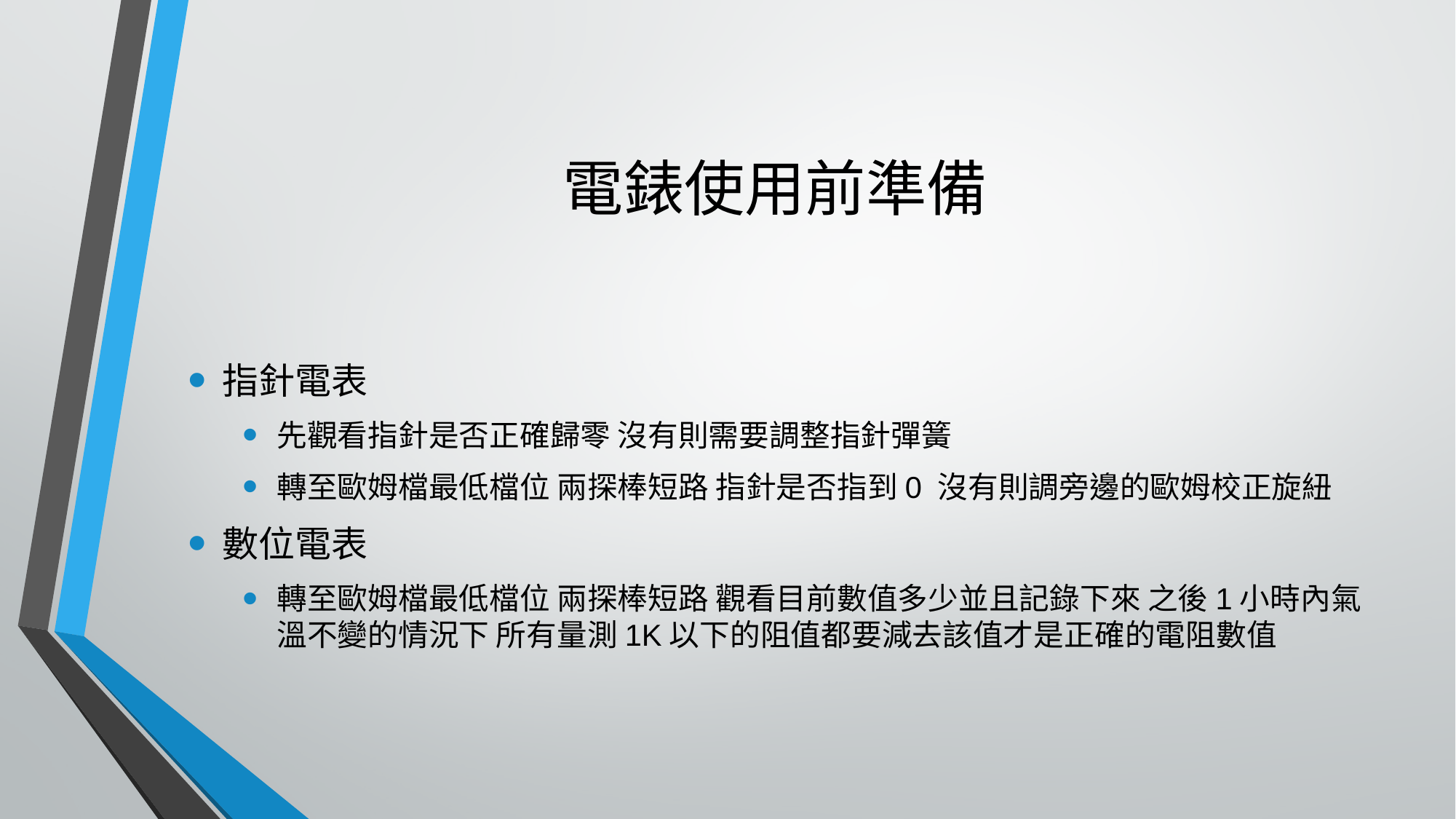

# 電錶使用前準備
指針電表
先觀看指針是否正確歸零 沒有則需要調整指針彈簧
轉至歐姆檔最低檔位 兩探棒短路 指針是否指到0 沒有則調旁邊的歐姆校正旋紐
數位電表
轉至歐姆檔最低檔位 兩探棒短路 觀看目前數值多少並且記錄下來 之後1小時內氣溫不變的情況下 所有量測1K以下的阻值都要減去該值才是正確的電阻數值